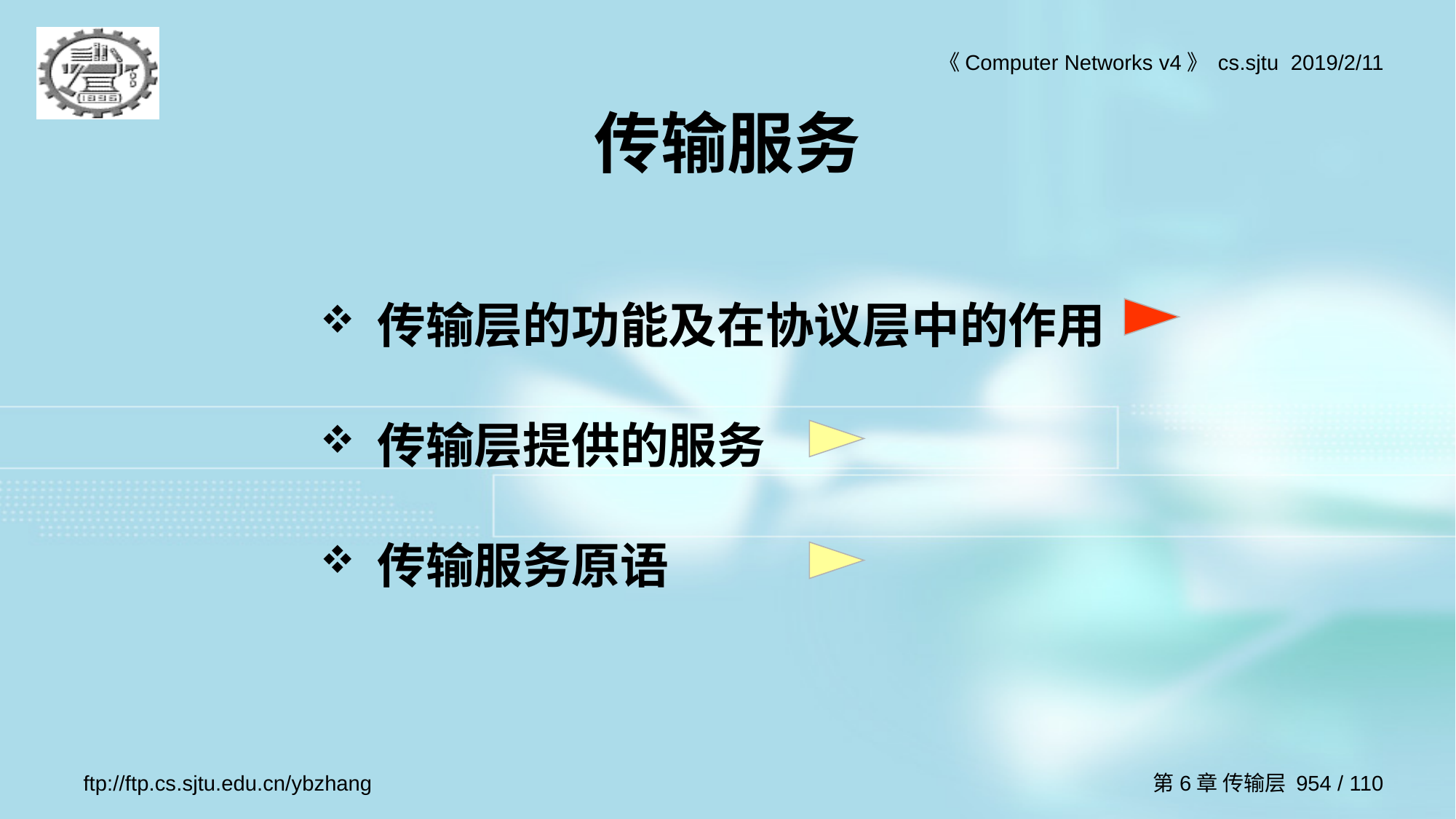

# 传输服务
传输层的功能及在协议层中的作用
传输层提供的服务
传输服务原语